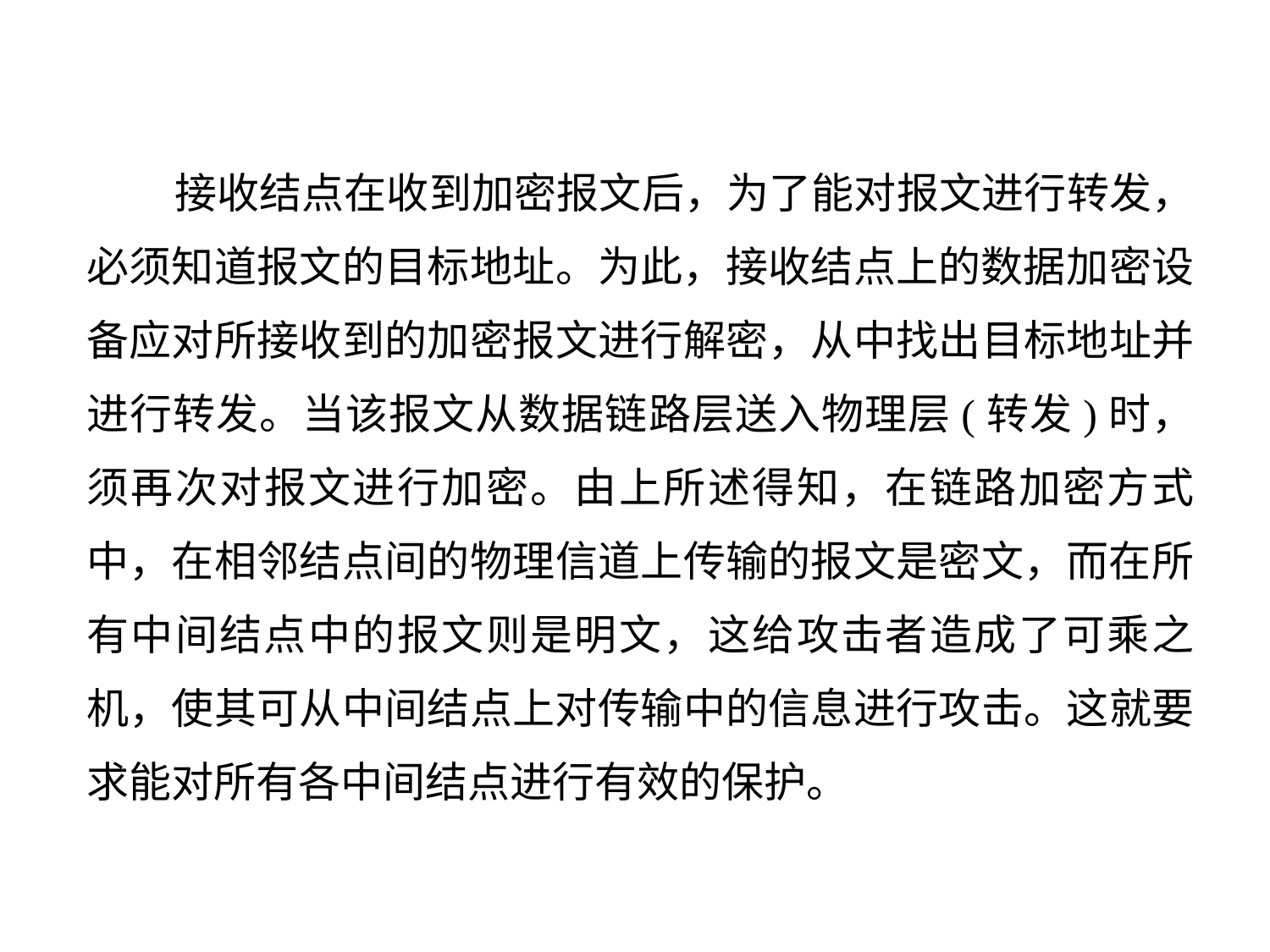

接收结点在收到加密报文后，为了能对报文进行转发，必须知道报文的目标地址。为此，接收结点上的数据加密设备应对所接收到的加密报文进行解密，从中找出目标地址并进行转发。当该报文从数据链路层送入物理层(转发)时，须再次对报文进行加密。由上所述得知，在链路加密方式中，在相邻结点间的物理信道上传输的报文是密文，而在所有中间结点中的报文则是明文，这给攻击者造成了可乘之机，使其可从中间结点上对传输中的信息进行攻击。这就要求能对所有各中间结点进行有效的保护。